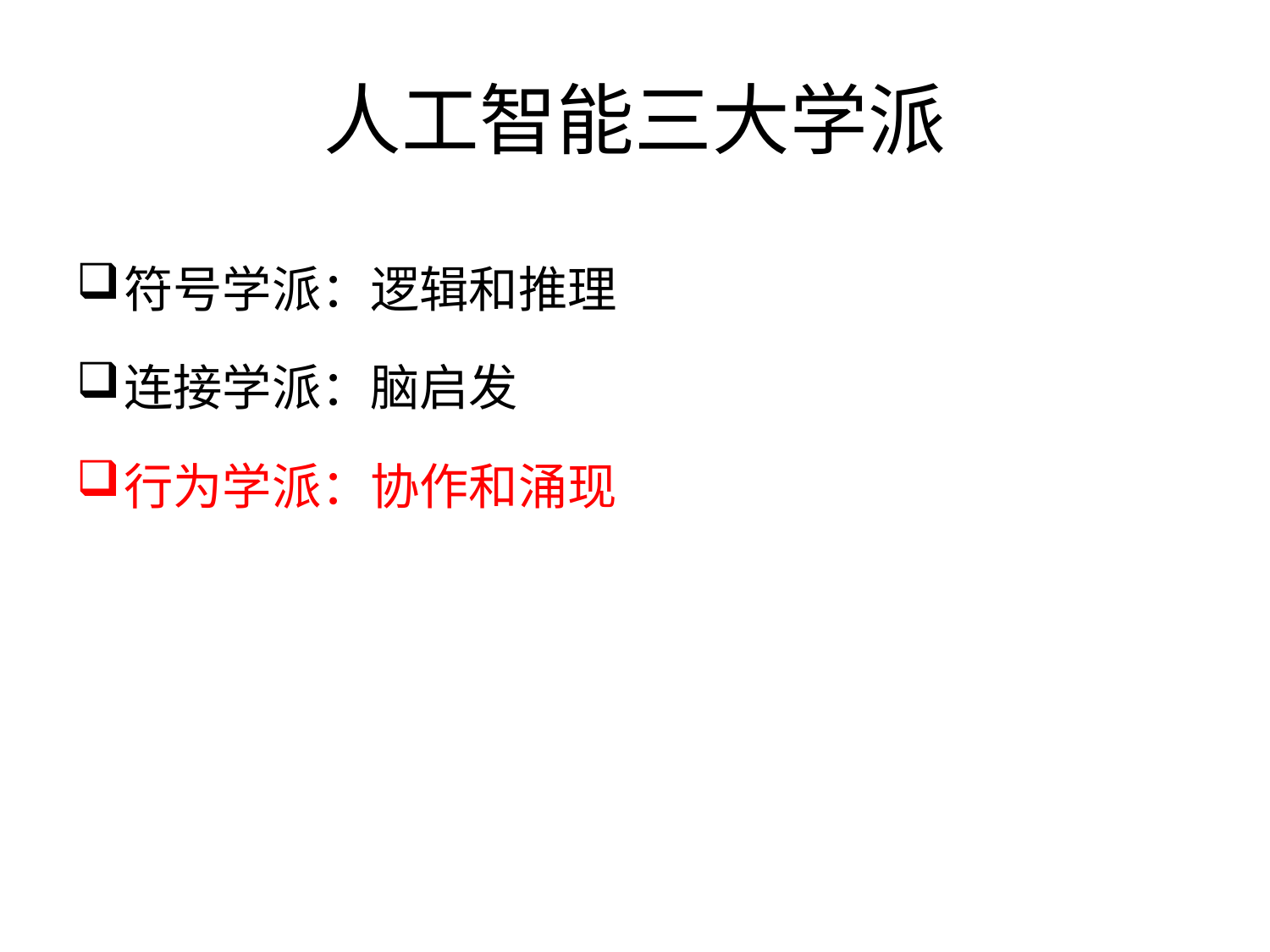

# 人工智能三大学派
符号学派：逻辑和推理
连接学派：脑启发
行为学派：协作和涌现